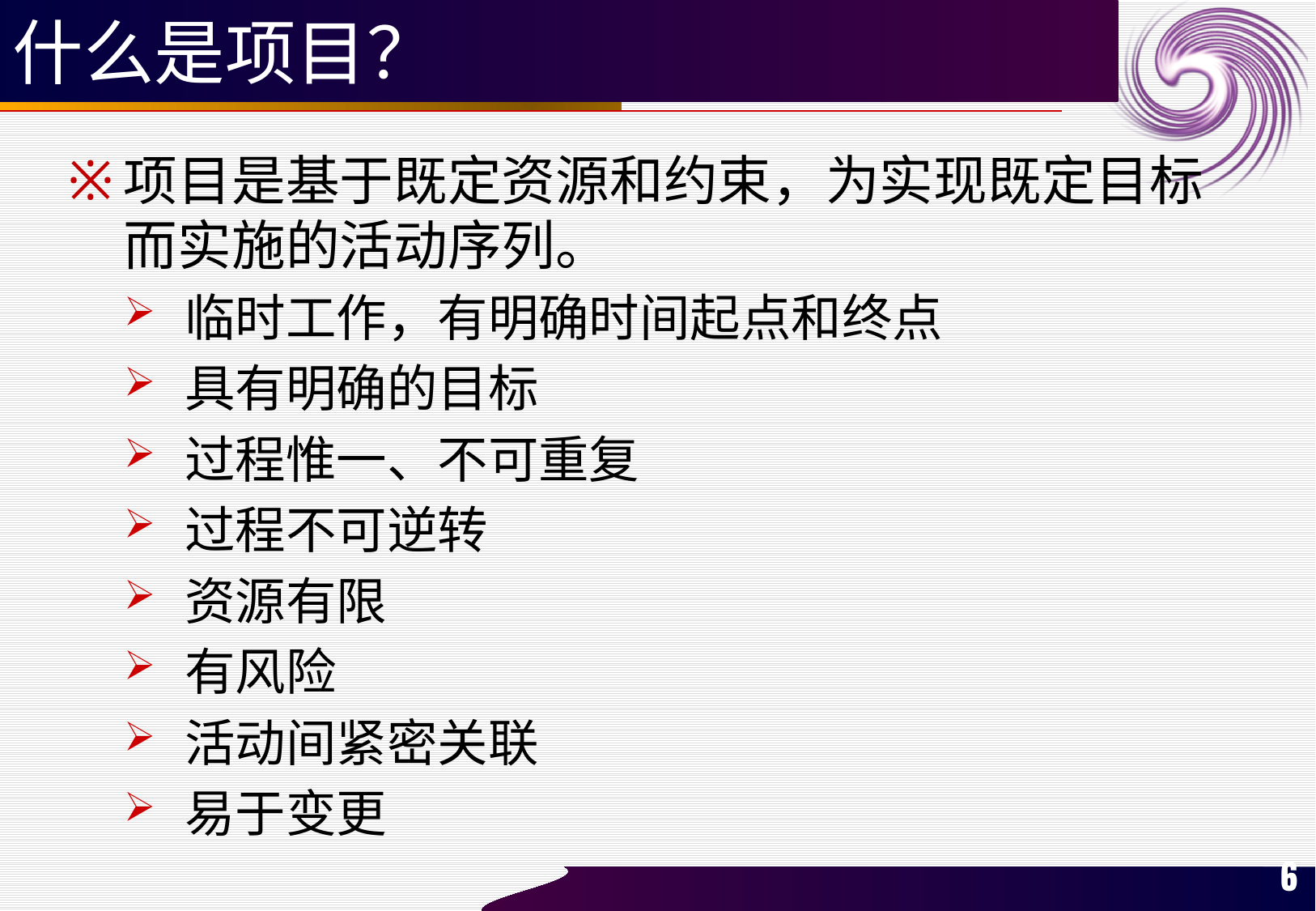

# 什么是项目？
项目是基于既定资源和约束，为实现既定目标而实施的活动序列。
临时工作，有明确时间起点和终点
具有明确的目标
过程惟一、不可重复
过程不可逆转
资源有限
有风险
活动间紧密关联
易于变更
6